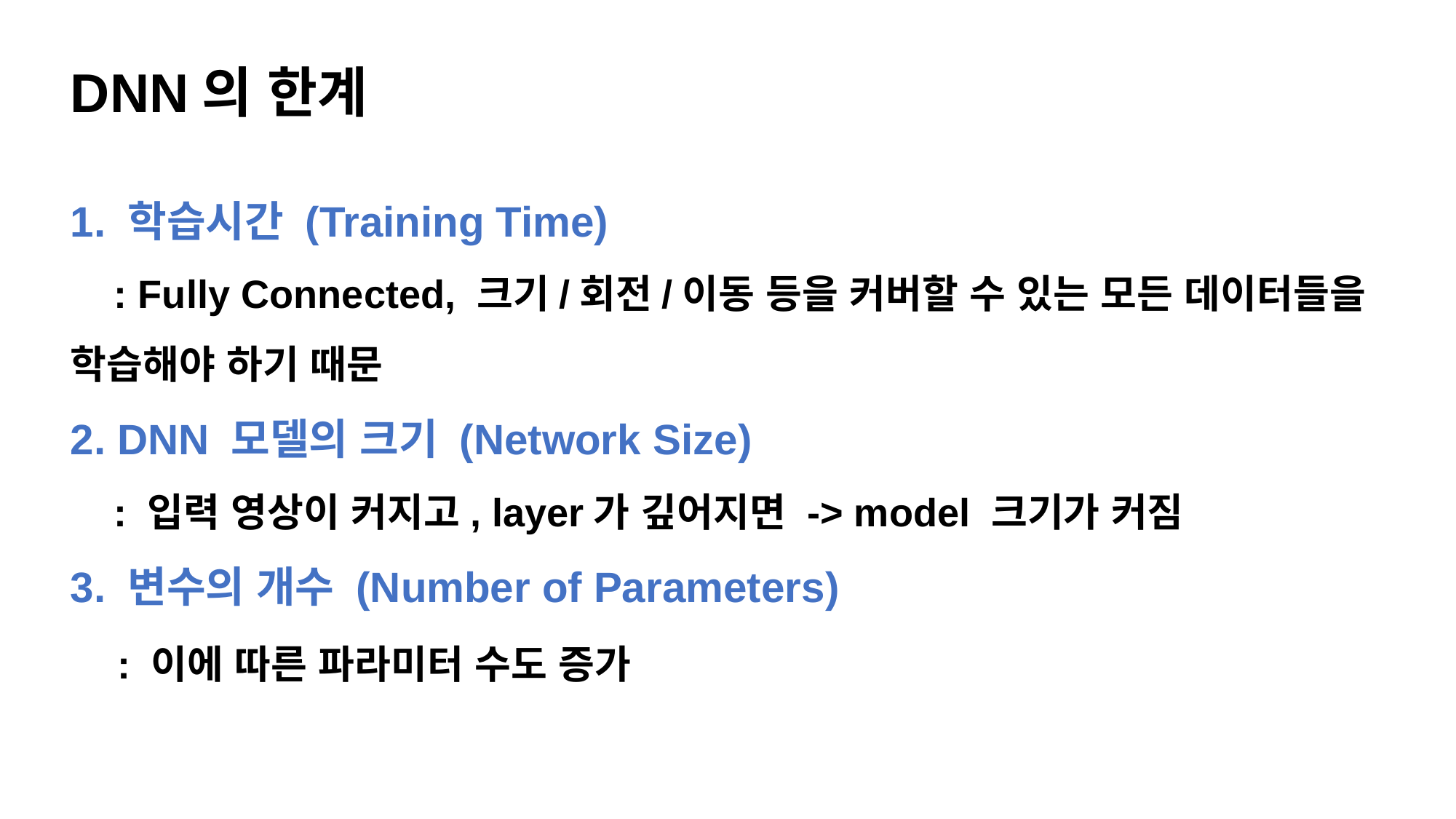

# DNN의 한계
1. 학습시간 (Training Time)
    : Fully Connected, 크기/회전/이동 등을 커버할 수 있는 모든 데이터들을 학습해야 하기 때문
2. DNN 모델의 크기 (Network Size)
    : 입력 영상이 커지고, layer가 깊어지면 -> model 크기가 커짐
3. 변수의 개수 (Number of Parameters)
    : 이에 따른 파라미터 수도 증가